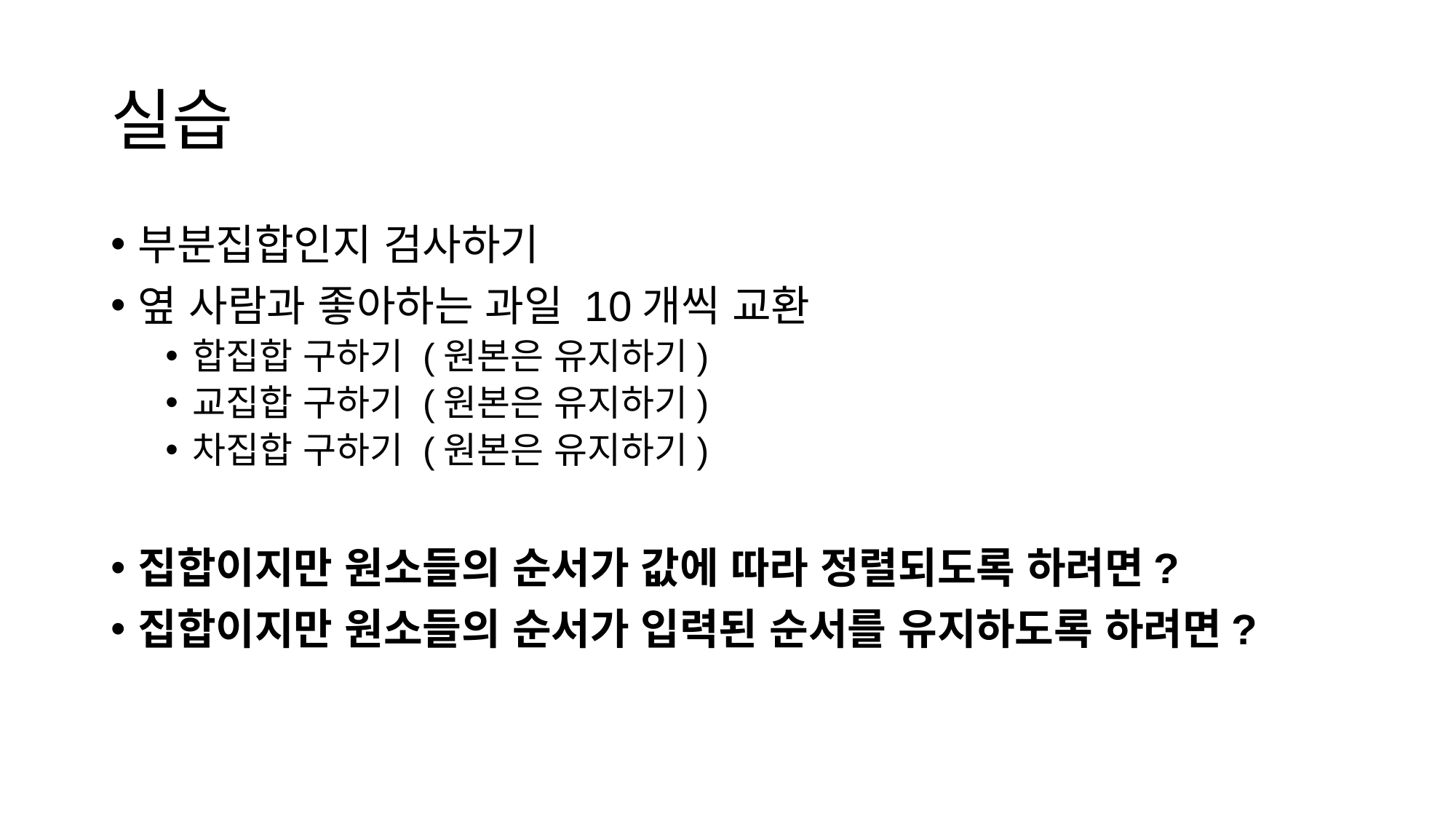

# 실습
부분집합인지 검사하기
옆 사람과 좋아하는 과일 10개씩 교환
합집합 구하기 (원본은 유지하기)
교집합 구하기 (원본은 유지하기)
차집합 구하기 (원본은 유지하기)

집합이지만 원소들의 순서가 값에 따라 정렬되도록 하려면?
집합이지만 원소들의 순서가 입력된 순서를 유지하도록 하려면?